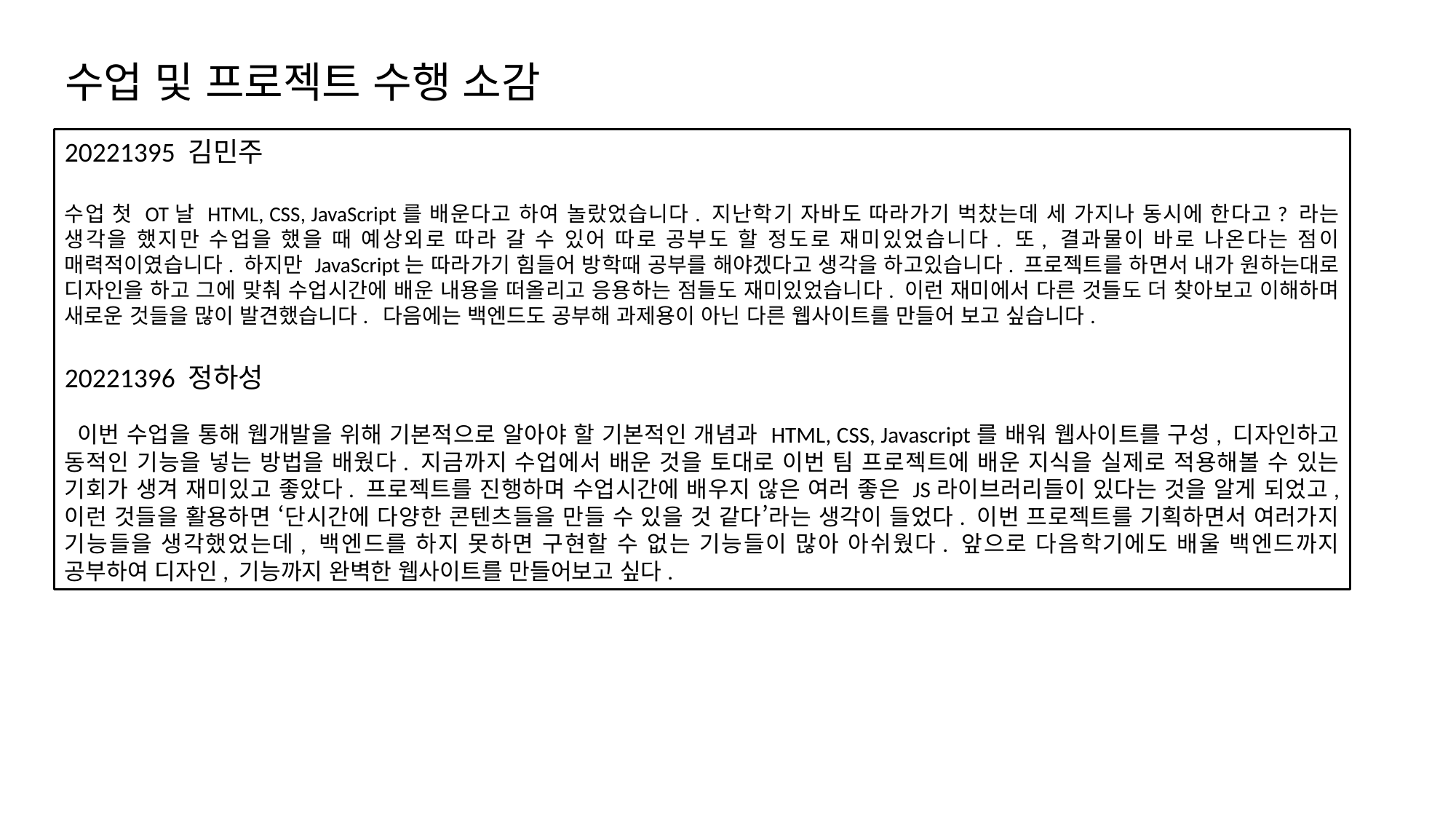

수업 및 프로젝트 수행 소감
20221395 김민주

수업 첫 OT날 HTML, CSS, JavaScript를 배운다고 하여 놀랐었습니다. 지난학기 자바도 따라가기 벅찼는데 세 가지나 동시에 한다고? 라는 생각을 했지만 수업을 했을 때 예상외로 따라 갈 수 있어 따로 공부도 할 정도로 재미있었습니다. 또, 결과물이 바로 나온다는 점이 매력적이였습니다. 하지만 JavaScript는 따라가기 힘들어 방학때 공부를 해야겠다고 생각을 하고있습니다. 프로젝트를 하면서 내가 원하는대로 디자인을 하고 그에 맞춰 수업시간에 배운 내용을 떠올리고 응용하는 점들도 재미있었습니다. 이런 재미에서 다른 것들도 더 찾아보고 이해하며 새로운 것들을 많이 발견했습니다.  다음에는 백엔드도 공부해 과제용이 아닌 다른 웹사이트를 만들어 보고 싶습니다.

20221396 정하성

 이번 수업을 통해 웹개발을 위해 기본적으로 알아야 할 기본적인 개념과 HTML, CSS, Javascript를 배워 웹사이트를 구성, 디자인하고 동적인 기능을 넣는 방법을 배웠다. 지금까지 수업에서 배운 것을 토대로 이번 팀 프로젝트에 배운 지식을 실제로 적용해볼 수 있는 기회가 생겨 재미있고 좋았다. 프로젝트를 진행하며 수업시간에 배우지 않은 여러 좋은 JS라이브러리들이 있다는 것을 알게 되었고, 이런 것들을 활용하면 ‘단시간에 다양한 콘텐츠들을 만들 수 있을 것 같다’라는 생각이 들었다. 이번 프로젝트를 기획하면서 여러가지 기능들을 생각했었는데, 백엔드를 하지 못하면 구현할 수 없는 기능들이 많아 아쉬웠다. 앞으로 다음학기에도 배울 백엔드까지 공부하여 디자인, 기능까지 완벽한 웹사이트를 만들어보고 싶다.